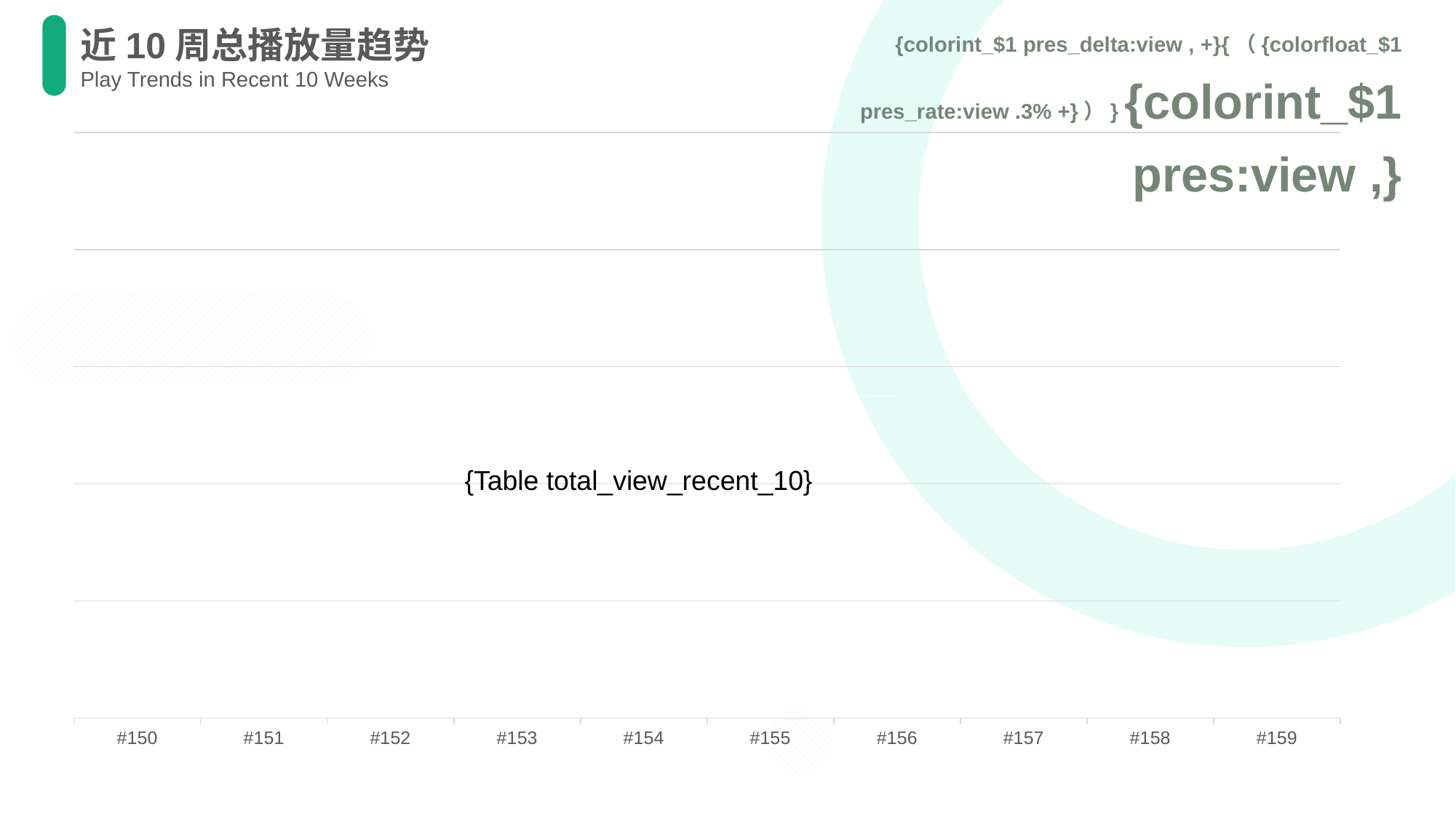

近10周总播放量趋势
Play Trends in Recent 10 Weeks
{colorint_$1 pres_delta:view , +}{（{colorfloat_$1 pres_rate:view .3% +}）} {colorint_$1 pres:view ,}

[unsupported chart]

{Table total_view_recent_10}